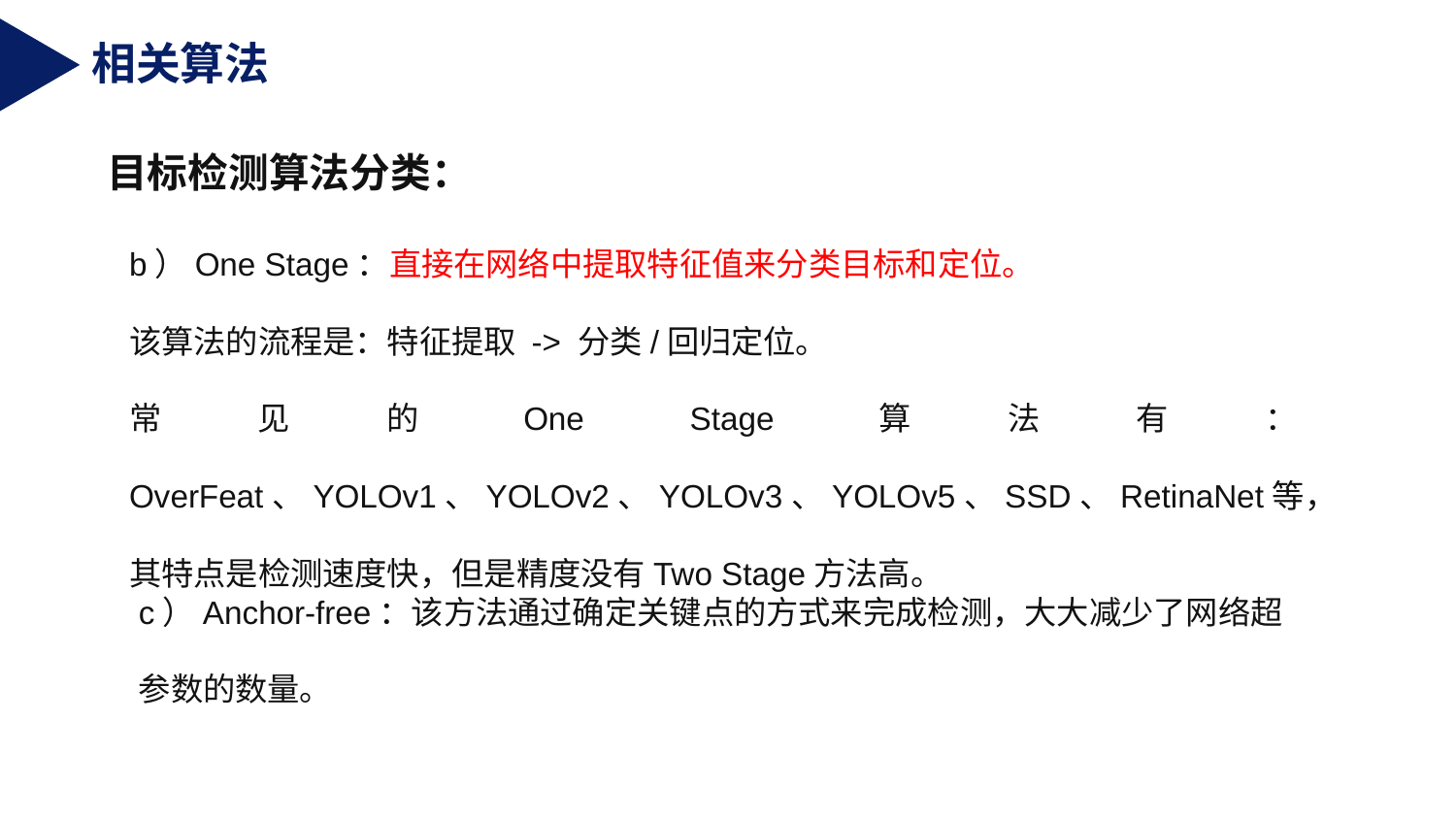

相关算法
目标检测算法分类：
b）One Stage：直接在网络中提取特征值来分类目标和定位。
该算法的流程是：特征提取 -> 分类/回归定位。
常见的One Stage算法有：OverFeat、YOLOv1、YOLOv2、YOLOv3、YOLOv5、SSD、RetinaNet等，其特点是检测速度快，但是精度没有Two Stage方法高。
c）Anchor-free：该方法通过确定关键点的方式来完成检测，大大减少了网络超参数的数量。